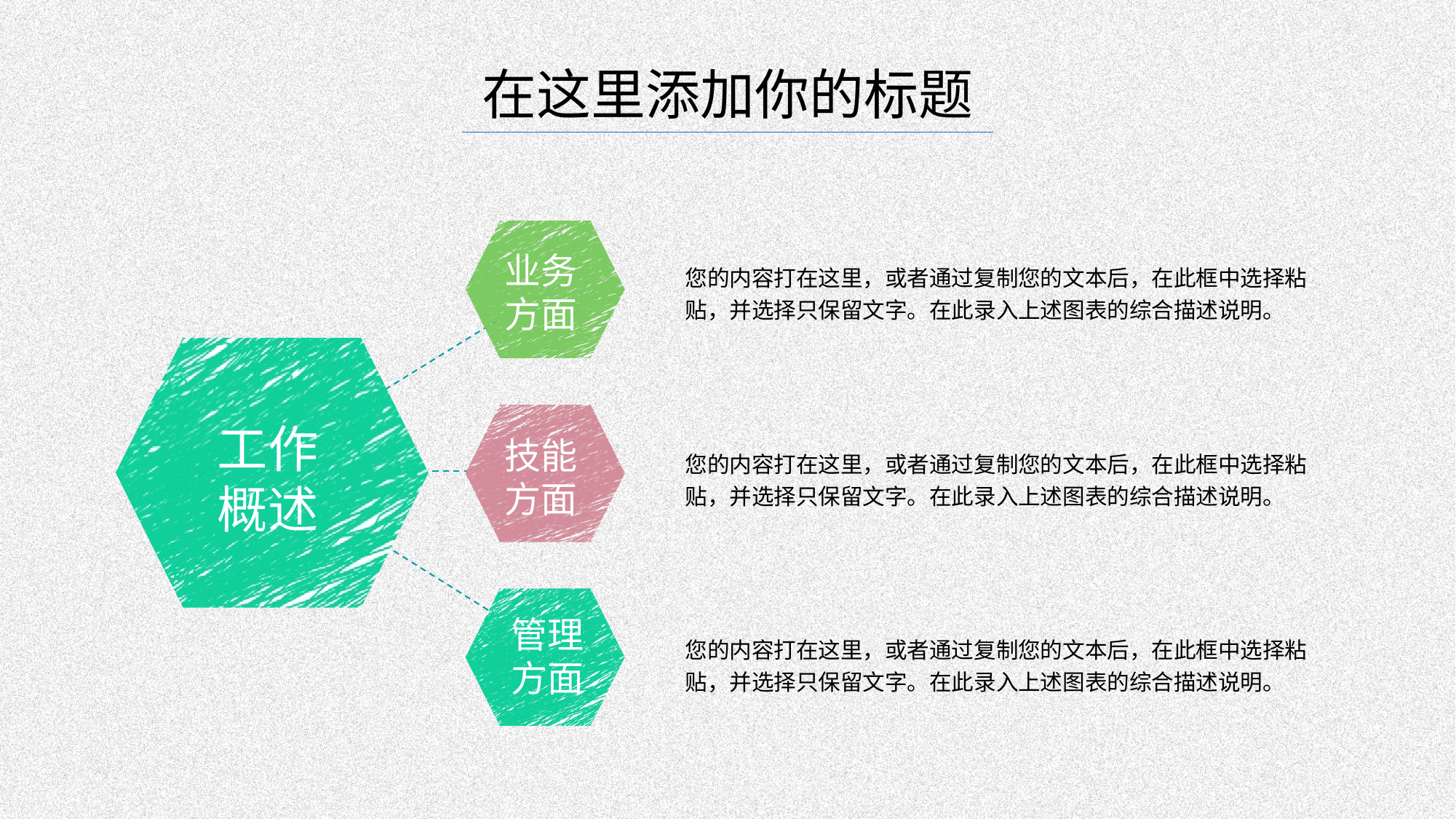

在这里添加你的标题
您的内容打在这里，或者通过复制您的文本后，在此框中选择粘贴，并选择只保留文字。在此录入上述图表的综合描述说明。

业务
方面

工作
概述

技能
方面
您的内容打在这里，或者通过复制您的文本后，在此框中选择粘贴，并选择只保留文字。在此录入上述图表的综合描述说明。

管理
方面
您的内容打在这里，或者通过复制您的文本后，在此框中选择粘贴，并选择只保留文字。在此录入上述图表的综合描述说明。